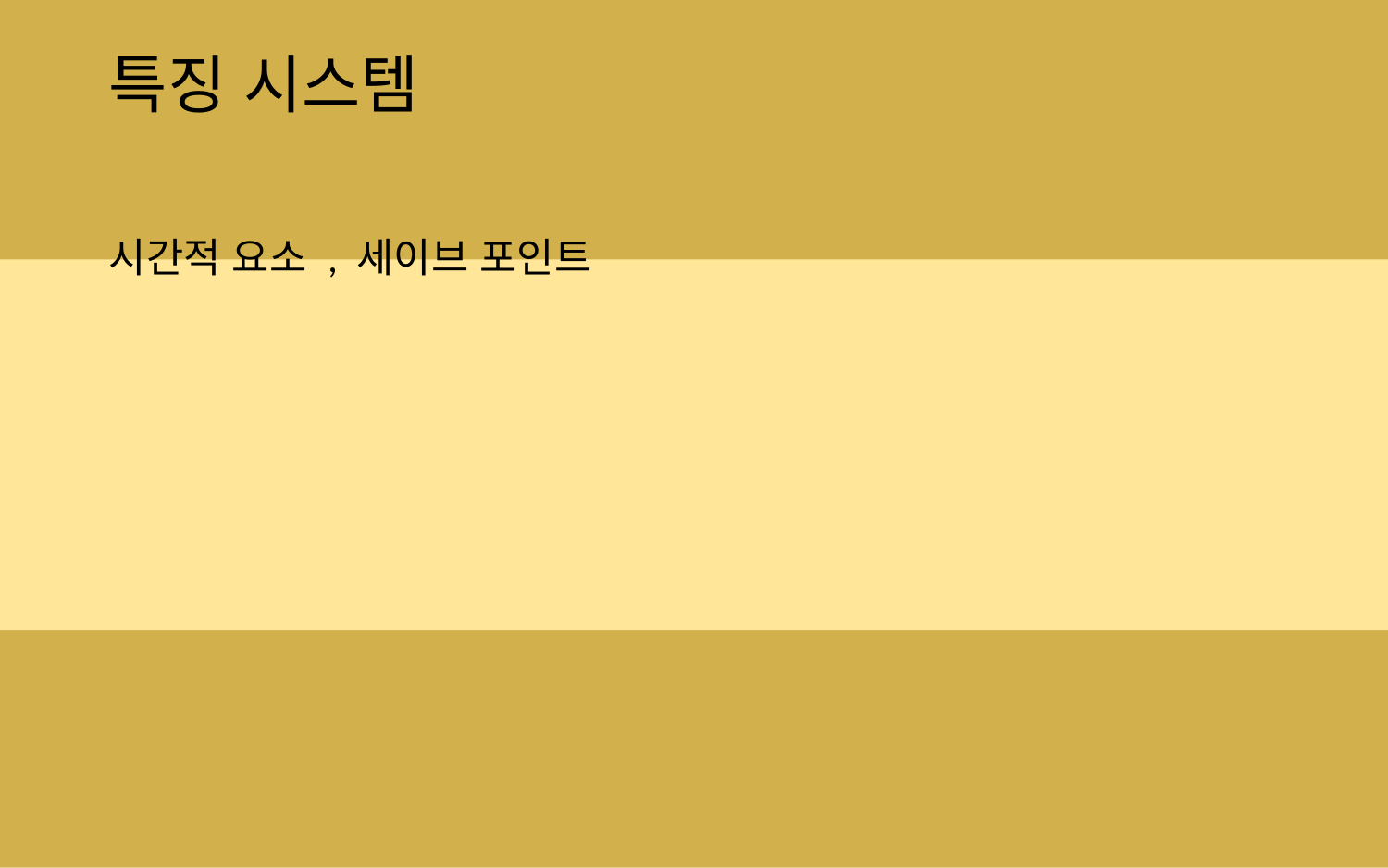

# 특징 시스템
시간적 요소 , 세이브 포인트